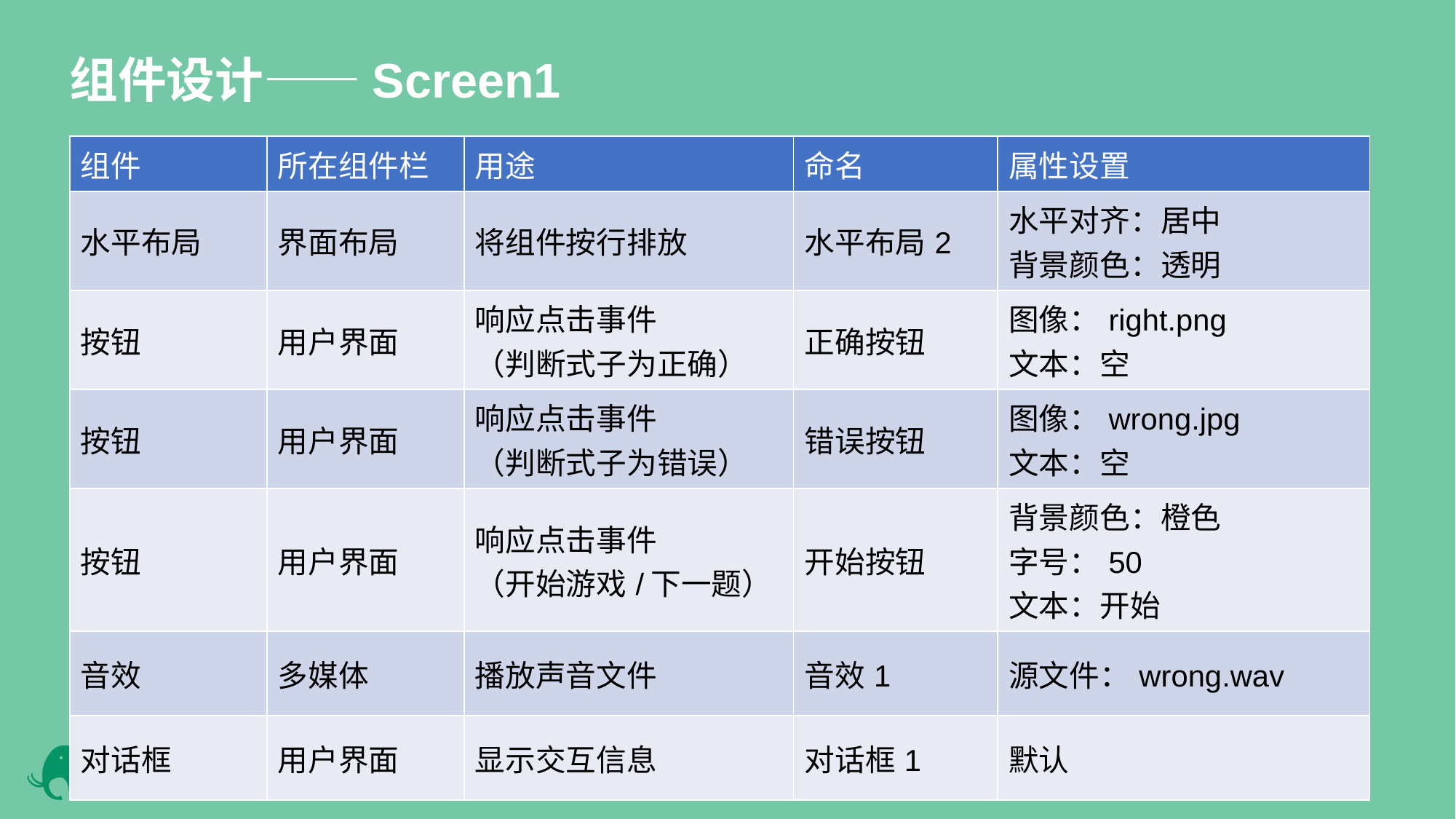

组件设计——Screen1
| 组件 | 所在组件栏 | 用途 | 命名 | 属性设置 |
| --- | --- | --- | --- | --- |
| 水平布局 | 界面布局 | 将组件按行排放 | 水平布局2 | 水平对齐：居中 背景颜色：透明 |
| 按钮 | 用户界面 | 响应点击事件 （判断式子为正确） | 正确按钮 | 图像：right.png 文本：空 |
| 按钮 | 用户界面 | 响应点击事件 （判断式子为错误） | 错误按钮 | 图像：wrong.jpg 文本：空 |
| 按钮 | 用户界面 | 响应点击事件 （开始游戏/下一题） | 开始按钮 | 背景颜色：橙色 字号：50 文本：开始 |
| 音效 | 多媒体 | 播放声音文件 | 音效1 | 源文件：wrong.wav |
| 对话框 | 用户界面 | 显示交互信息 | 对话框1 | 默认 |